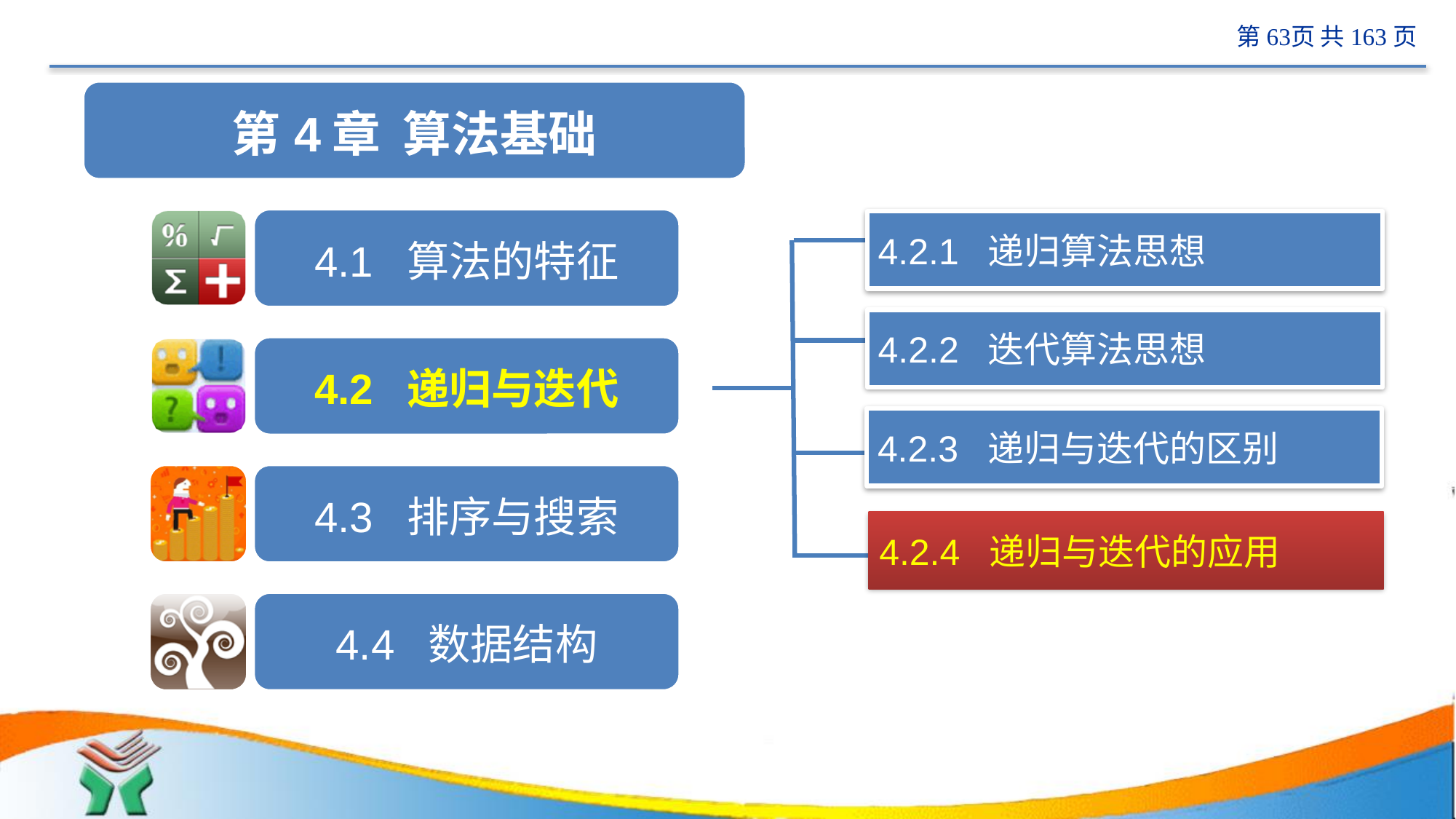

#
               计算机
第4章  算法基础
4.1  算法的特征
4.2  递归与迭代
4.3  排序与搜索
4.4  数据结构
4.2.1  递归算法思想
4.2.2  迭代算法思想
4.2.3  递归与迭代的区别
4.2.4  递归与迭代的应用